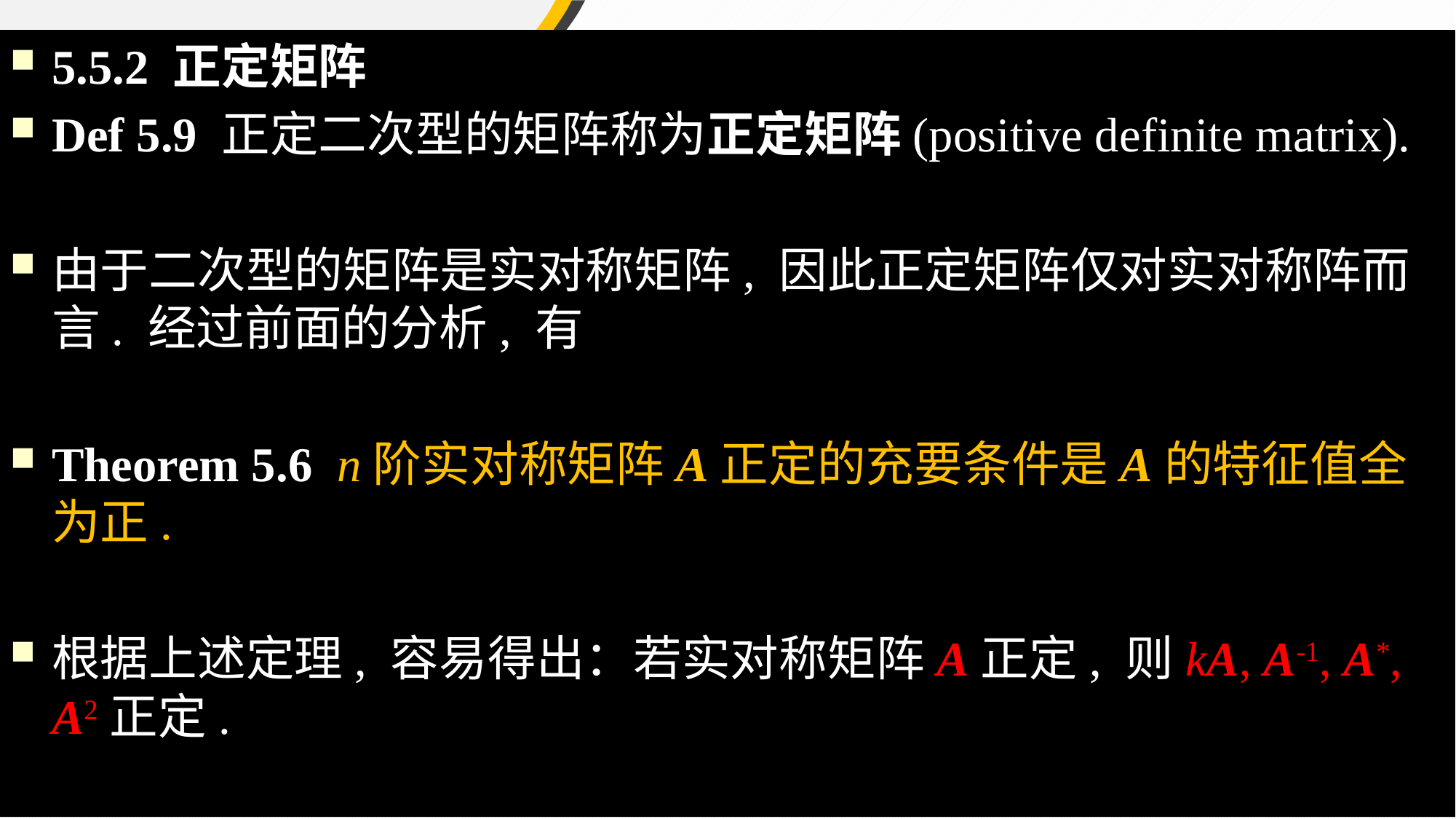

5.5.2 正定矩阵
Def 5.9 正定二次型的矩阵称为正定矩阵(positive definite matrix).

由于二次型的矩阵是实对称矩阵, 因此正定矩阵仅对实对称阵而言. 经过前面的分析, 有

Theorem 5.6  n阶实对称矩阵A正定的充要条件是A的特征值全为正.

根据上述定理, 容易得出：若实对称矩阵A正定, 则kA, A-1, A*, A2正定.